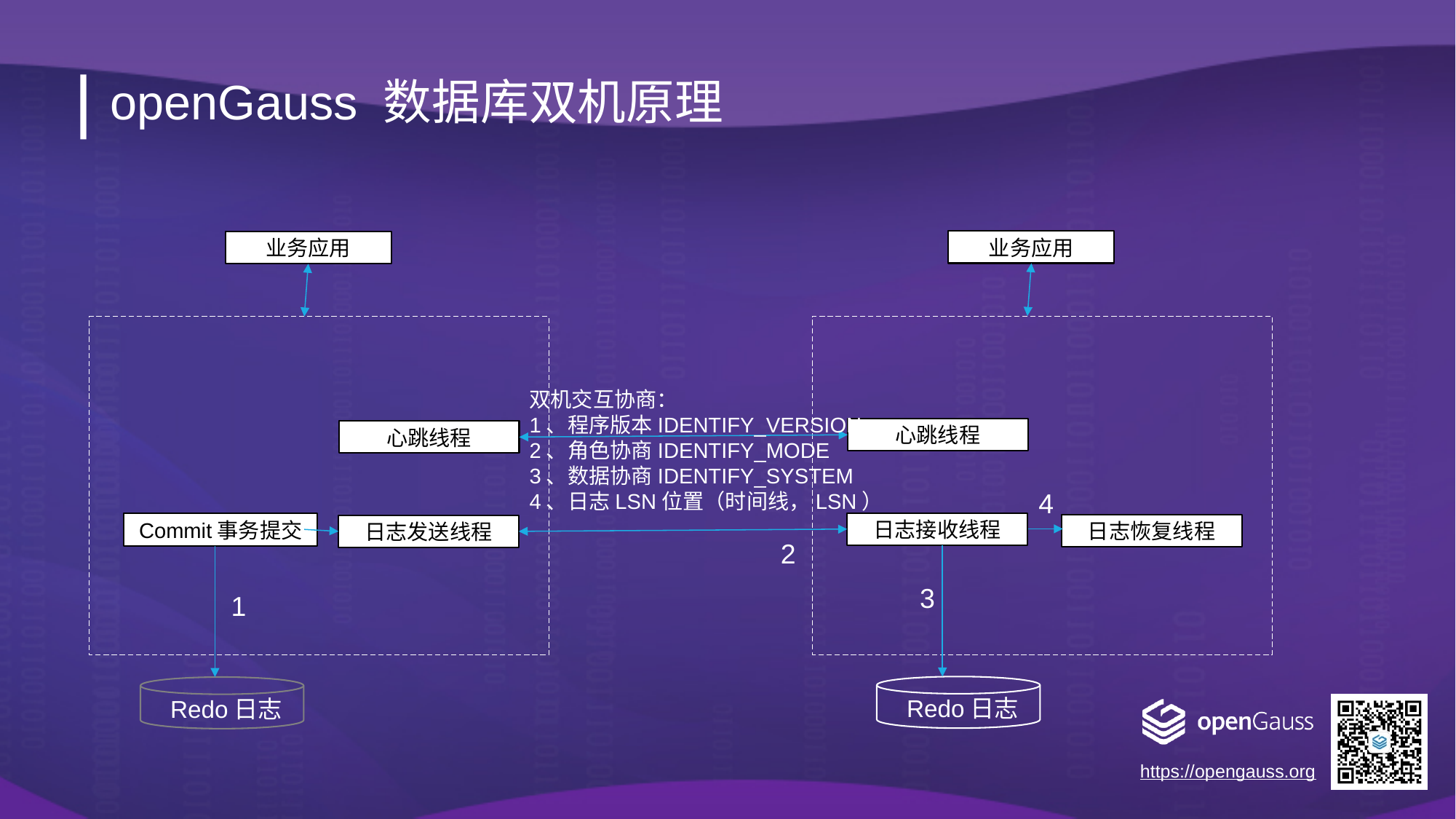

openGauss 数据库双机原理
业务应用
业务应用

双机交互协商：
1、程序版本IDENTIFY_VERSION
2、角色协商IDENTIFY_MODE
3、数据协商IDENTIFY_SYSTEM
4、日志LSN位置（时间线，LSN）
心跳线程
心跳线程
4
日志接收线程
Commit事务提交
日志恢复线程
日志发送线程
2
3
1

Redo日志
Redo日志